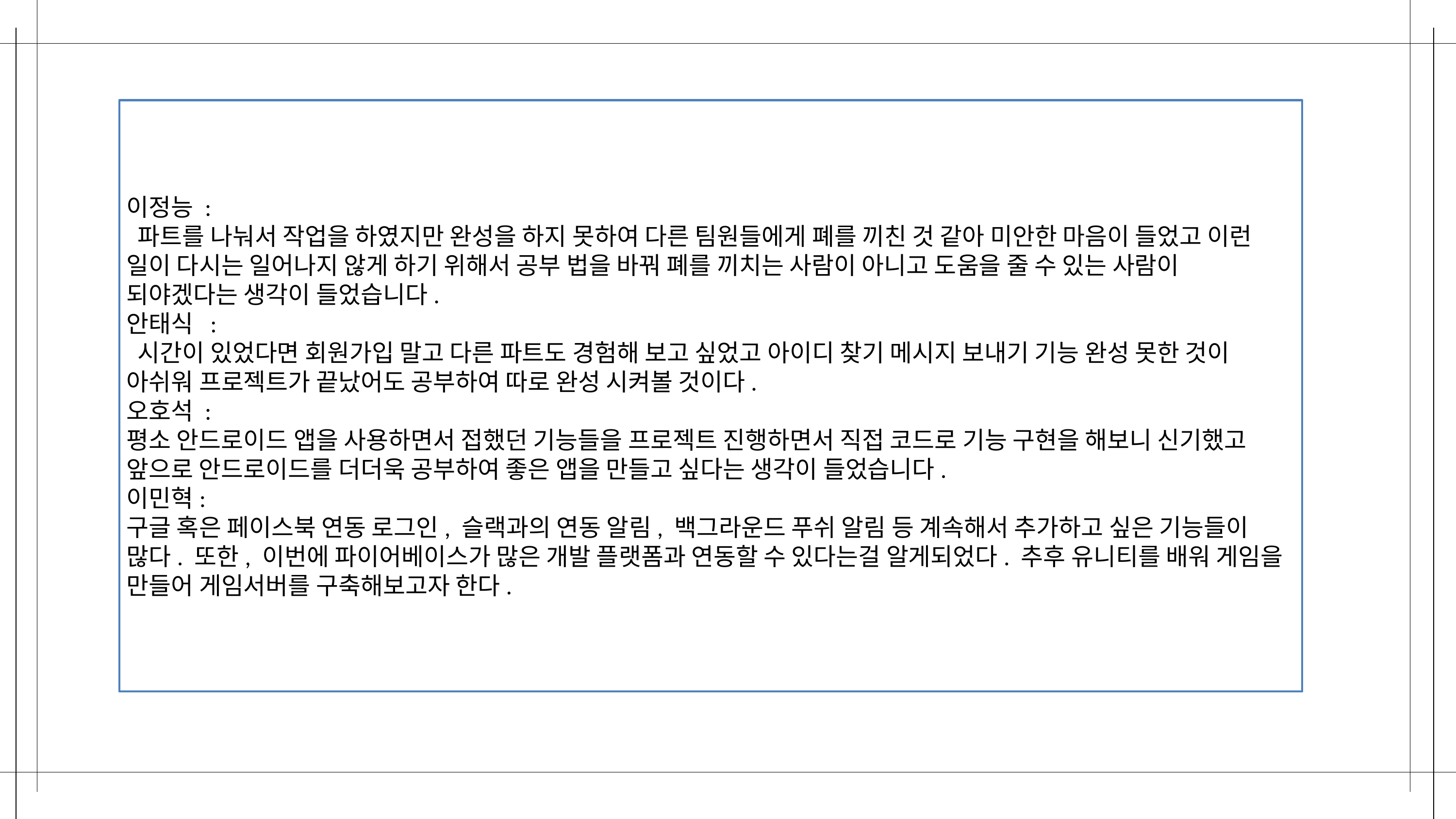

이정능 :
 파트를 나눠서 작업을 하였지만 완성을 하지 못하여 다른 팀원들에게 폐를 끼친 것 같아 미안한 마음이 들었고 이런 일이 다시는 일어나지 않게 하기 위해서 공부 법을 바꿔 폐를 끼치는 사람이 아니고 도움을 줄 수 있는 사람이 되야겠다는 생각이 들었습니다.
안태식  :
 시간이 있었다면 회원가입 말고 다른 파트도 경험해 보고 싶었고 아이디 찾기 메시지 보내기 기능 완성 못한 것이 아쉬워 프로젝트가 끝났어도 공부하여 따로 완성 시켜볼 것이다.
오호석 :
평소 안드로이드 앱을 사용하면서 접했던 기능들을 프로젝트 진행하면서 직접 코드로 기능 구현을 해보니 신기했고 앞으로 안드로이드를 더더욱 공부하여 좋은 앱을 만들고 싶다는 생각이 들었습니다.
이민혁:
구글 혹은 페이스북 연동 로그인, 슬랙과의 연동 알림, 백그라운드 푸쉬 알림 등 계속해서 추가하고 싶은 기능들이 많다. 또한, 이번에 파이어베이스가 많은 개발 플랫폼과 연동할 수 있다는걸 알게되었다. 추후 유니티를 배워 게임을 만들어 게임서버를 구축해보고자 한다.